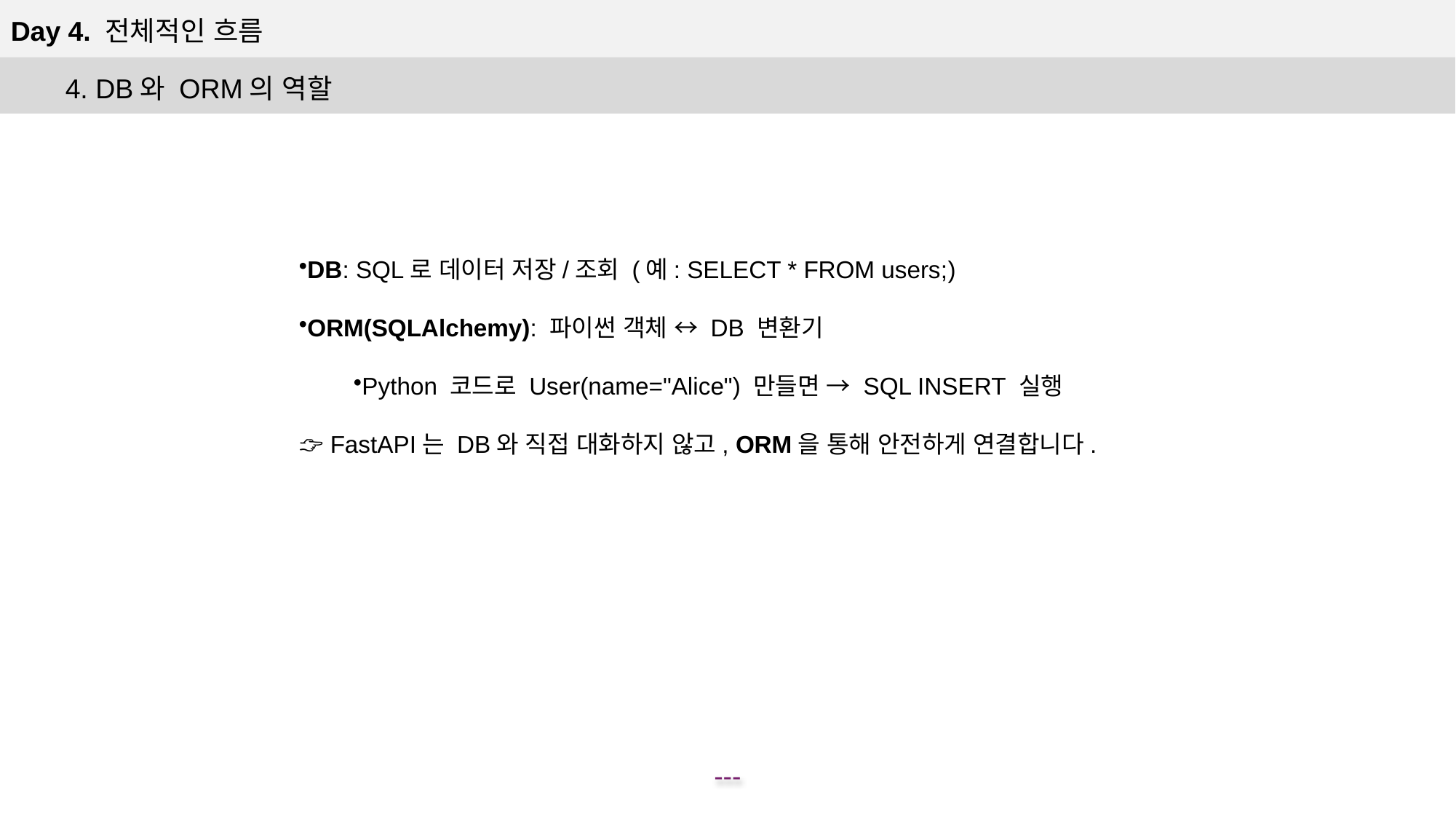

Day 4. 전체적인 흐름
4. DB와 ORM의 역할
DB: SQL로 데이터 저장/조회 (예: SELECT * FROM users;)
ORM(SQLAlchemy): 파이썬 객체 ↔ DB 변환기
Python 코드로 User(name="Alice") 만들면 → SQL INSERT 실행
👉 FastAPI는 DB와 직접 대화하지 않고, ORM을 통해 안전하게 연결합니다.
---